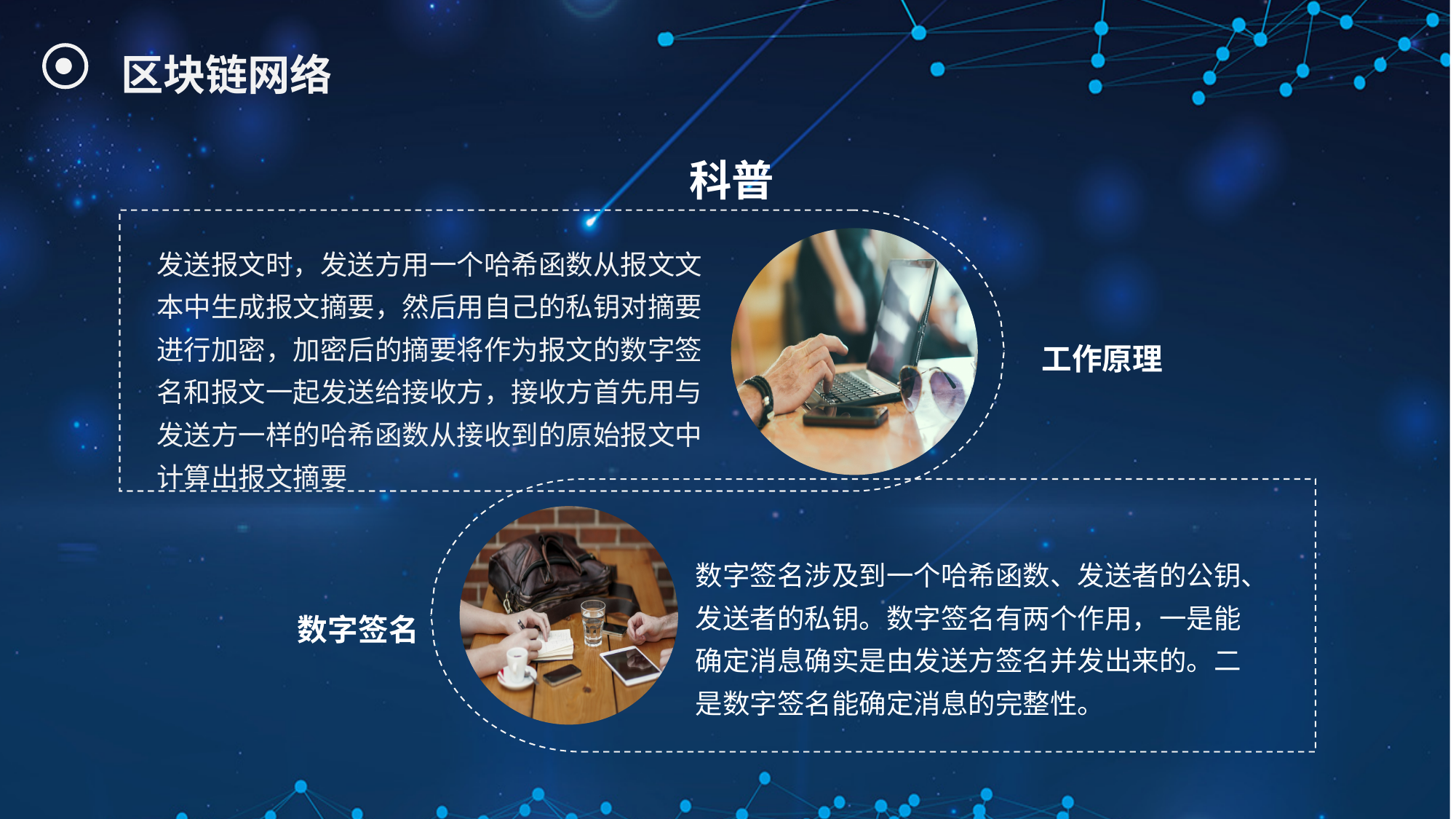

# 区块链网络
科普

发送报文时，发送方用一个哈希函数从报文文本中生成报文摘要，然后用自己的私钥对摘要进行加密，加密后的摘要将作为报文的数字签名和报文一起发送给接收方，接收方首先用与发送方一样的哈希函数从接收到的原始报文中计算出报文摘要
工作原理

数字签名涉及到一个哈希函数、发送者的公钥、发送者的私钥。数字签名有两个作用，一是能确定消息确实是由发送方签名并发出来的。二是数字签名能确定消息的完整性。
数字签名